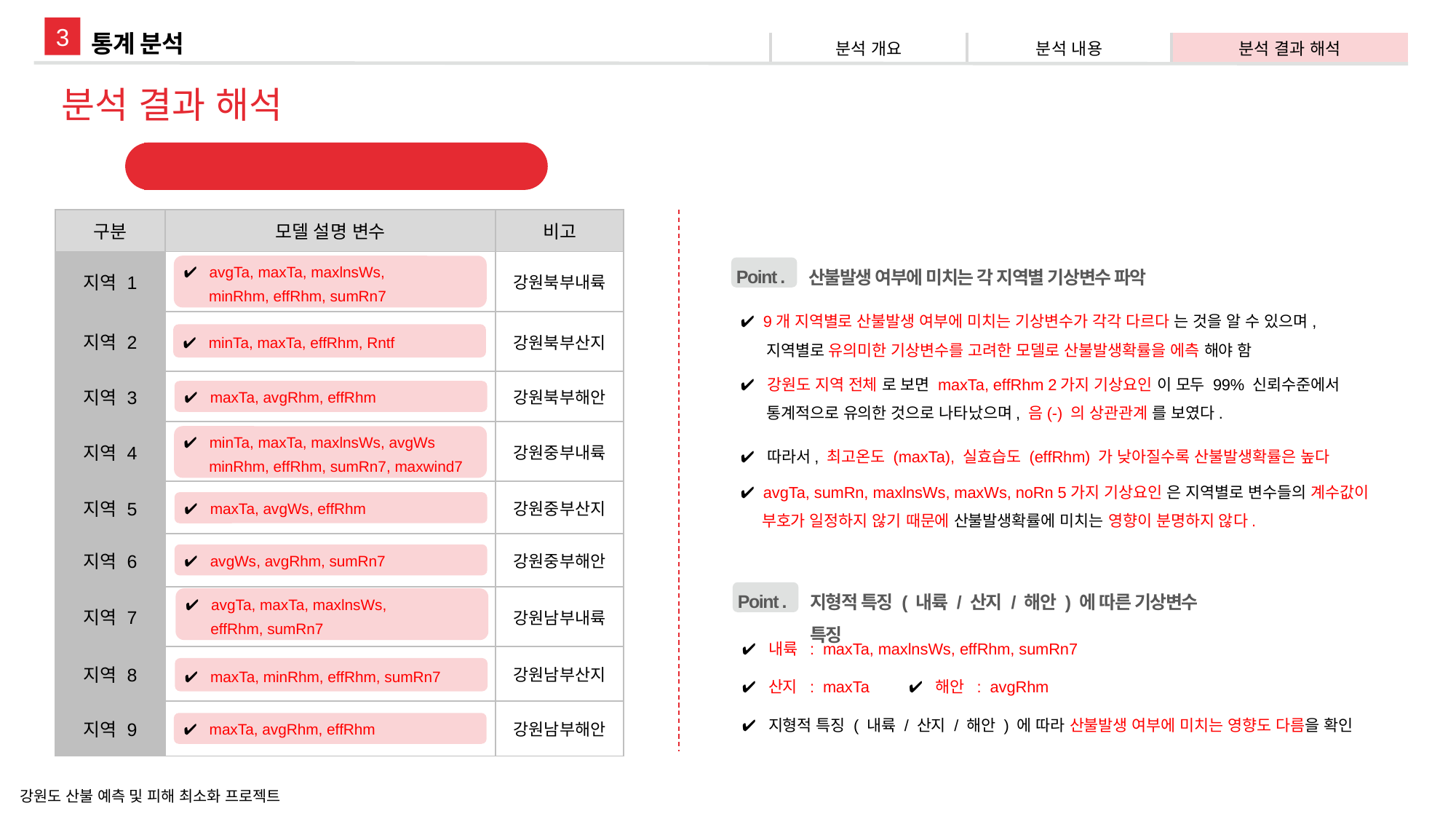

3
통계 분석
| 분석 개요 | 분석 내용 | 분석 결과 해석 |
| --- | --- | --- |
분석 결과 해석

통계분석 결과
| 구분 | 모델 설명 변수 | 비고 |
| --- | --- | --- |
| 지역 1 |  | 강원북부내륙 |
| 지역 2 |  | 강원북부산지 |
| 지역 3 |  | 강원북부해안 |
| 지역 4 |  | 강원중부내륙 |
| 지역 5 |  | 강원중부산지 |
| 지역 6 |  | 강원중부해안 |
| 지역 7 |  | 강원남부내륙 |
| 지역 8 |  | 강원남부산지 |
| 지역 9 |  | 강원남부해안 |

Point .

산불발생 여부에 미치는 각 지역별 기상변수 파악
✔  9개 지역별로 산불발생 여부에 미치는 기상변수가 각각 다르다 는 것을 알 수 있으며,
     지역별로 유의미한 기상변수를 고려한 모델로 산불발생확률을 에측 해야 함

✔  강원도 지역 전체 로 보면 maxTa, effRhm 2가지 기상요인 이 모두 99% 신뢰수준에서
     통계적으로 유의한 것으로 나타났으며, 음(-) 의 상관관계 를 보였다.

✔  따라서, 최고온도 (maxTa), 실효습도 (effRhm) 가 낮아질수록 산불발생확률은 높다

✔  avgTa, sumRn, maxlnsWs, maxWs, noRn 5가지 기상요인 은 지역별로 변수들의 계수값이
    부호가 일정하지 않기 때문에 산불발생확률에 미치는 영향이 분명하지 않다.
✔   avgTa, maxTa, maxlnsWs,
      minRhm, effRhm, sumRn7

✔   minTa, maxTa, effRhm, Rntf

✔   maxTa, avgRhm, effRhm

✔   minTa, maxTa, maxlnsWs, avgWs
      minRhm, effRhm, sumRn7, maxwind7

✔   maxTa, avgWs, effRhm

✔   avgWs, avgRhm, sumRn7

Point .

지형적 특징 ( 내륙 / 산지 / 해안 ) 에 따른 기상변수 특징

✔  내륙  :  maxTa, maxlnsWs, effRhm, sumRn7
✔  산지  :  maxTa         ✔  해안  :  avgRhm
✔  지형적 특징 ( 내륙 / 산지 / 해안 ) 에 따라 산불발생 여부에 미치는 영향도 다름을 확인
✔   avgTa, maxTa, maxlnsWs,
      effRhm, sumRn7

✔   maxTa, minRhm, effRhm, sumRn7

✔   maxTa, avgRhm, effRhm

강원도 산불 예측 및 피해 최소화 프로젝트